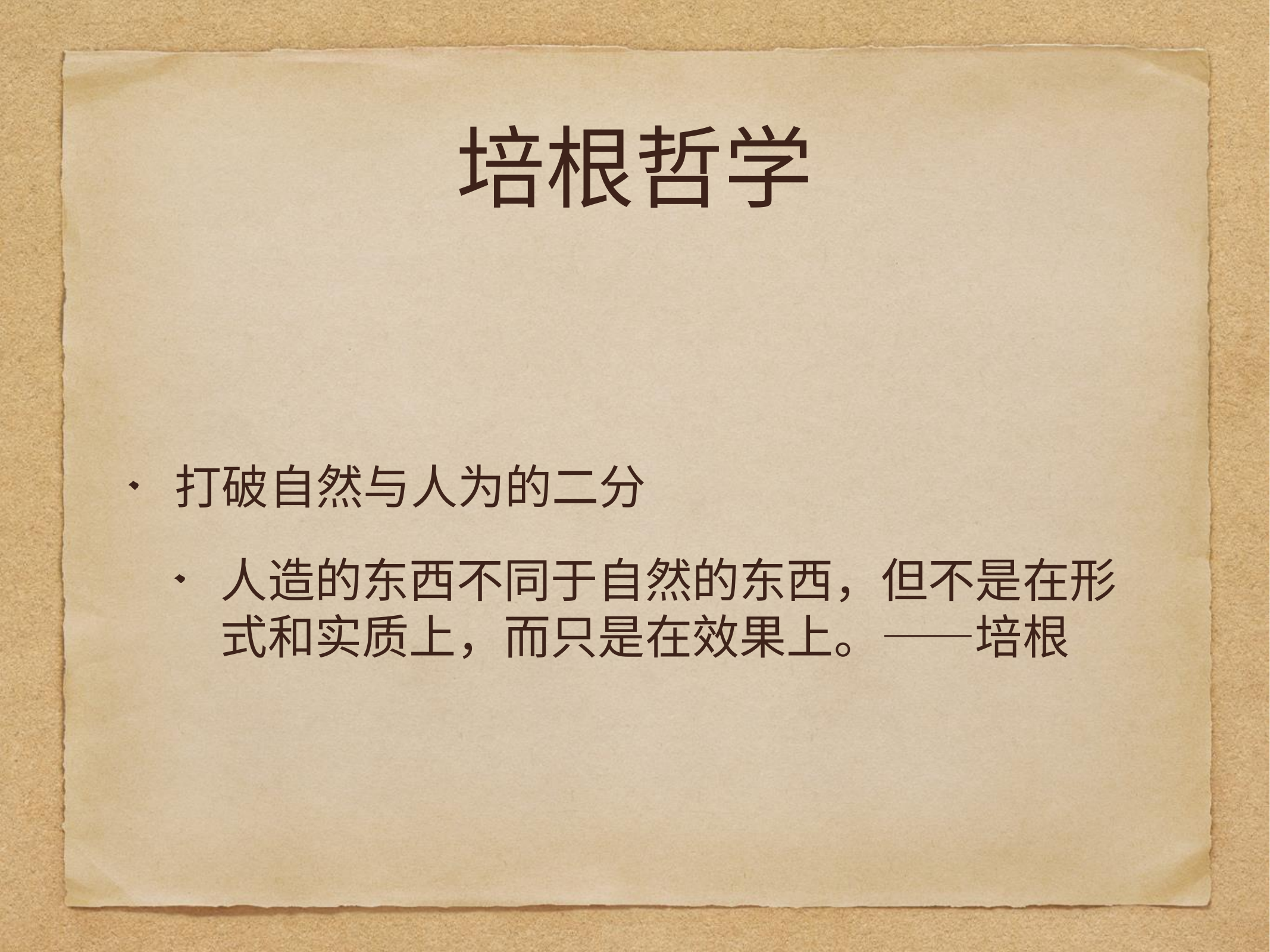

# 培根哲学
打破自然与人为的二分
人造的东西不同于自然的东西，但不是在形式和实质上，而只是在效果上。——培根